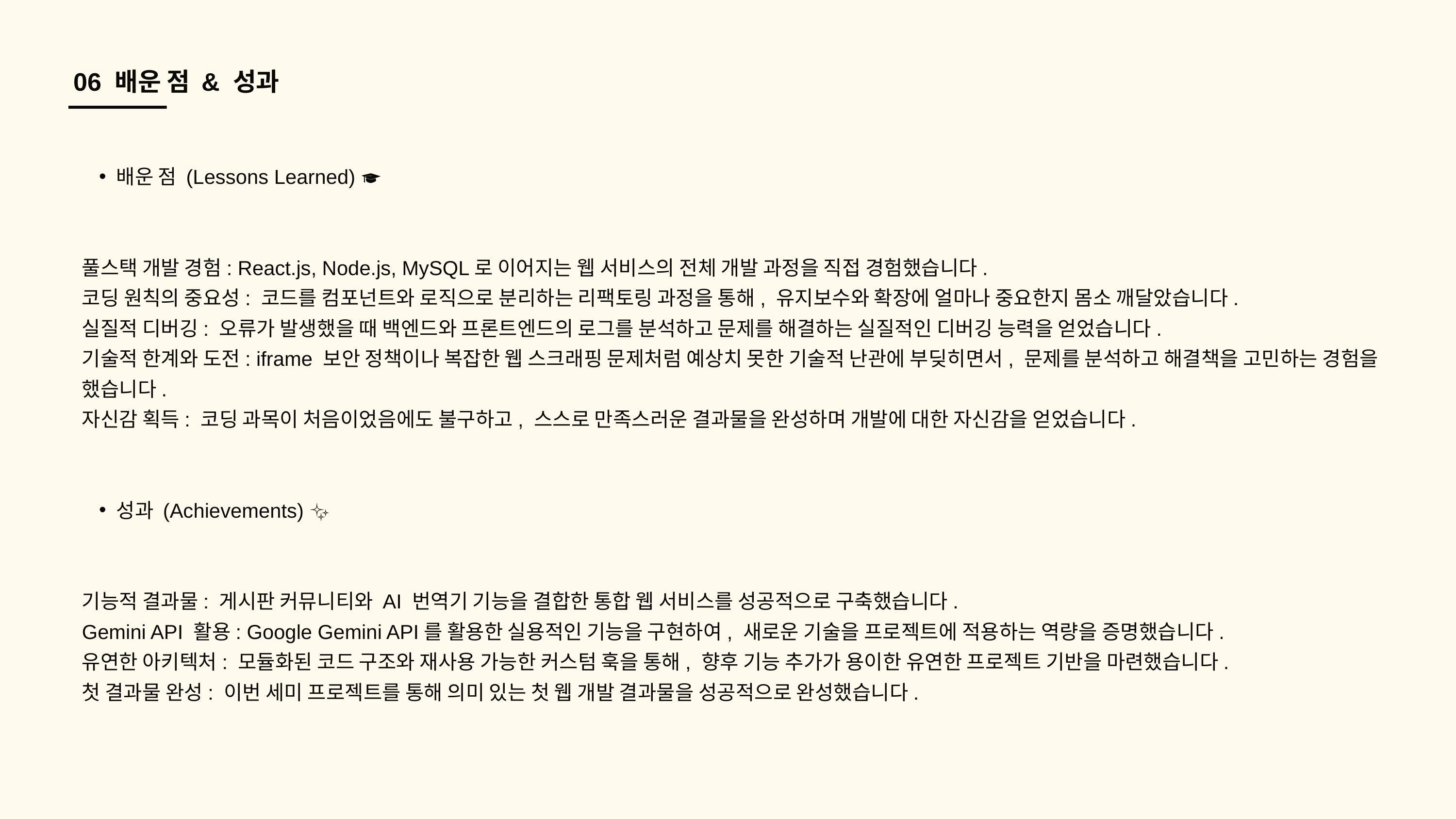

06 배운 점 & 성과

배운 점 (Lessons Learned) 🎓

풀스택 개발 경험: React.js, Node.js, MySQL로 이어지는 웹 서비스의 전체 개발 과정을 직접 경험했습니다.
코딩 원칙의 중요성: 코드를 컴포넌트와 로직으로 분리하는 리팩토링 과정을 통해, 유지보수와 확장에 얼마나 중요한지 몸소 깨달았습니다.
실질적 디버깅: 오류가 발생했을 때 백엔드와 프론트엔드의 로그를 분석하고 문제를 해결하는 실질적인 디버깅 능력을 얻었습니다.
기술적 한계와 도전: iframe 보안 정책이나 복잡한 웹 스크래핑 문제처럼 예상치 못한 기술적 난관에 부딪히면서, 문제를 분석하고 해결책을 고민하는 경험을 했습니다.
자신감 획득: 코딩 과목이 처음이었음에도 불구하고, 스스로 만족스러운 결과물을 완성하며 개발에 대한 자신감을 얻었습니다.

성과 (Achievements) ✨

기능적 결과물: 게시판 커뮤니티와 AI 번역기 기능을 결합한 통합 웹 서비스를 성공적으로 구축했습니다.
Gemini API 활용: Google Gemini API를 활용한 실용적인 기능을 구현하여, 새로운 기술을 프로젝트에 적용하는 역량을 증명했습니다.
유연한 아키텍처: 모듈화된 코드 구조와 재사용 가능한 커스텀 훅을 통해, 향후 기능 추가가 용이한 유연한 프로젝트 기반을 마련했습니다.
첫 결과물 완성: 이번 세미 프로젝트를 통해 의미 있는 첫 웹 개발 결과물을 성공적으로 완성했습니다.